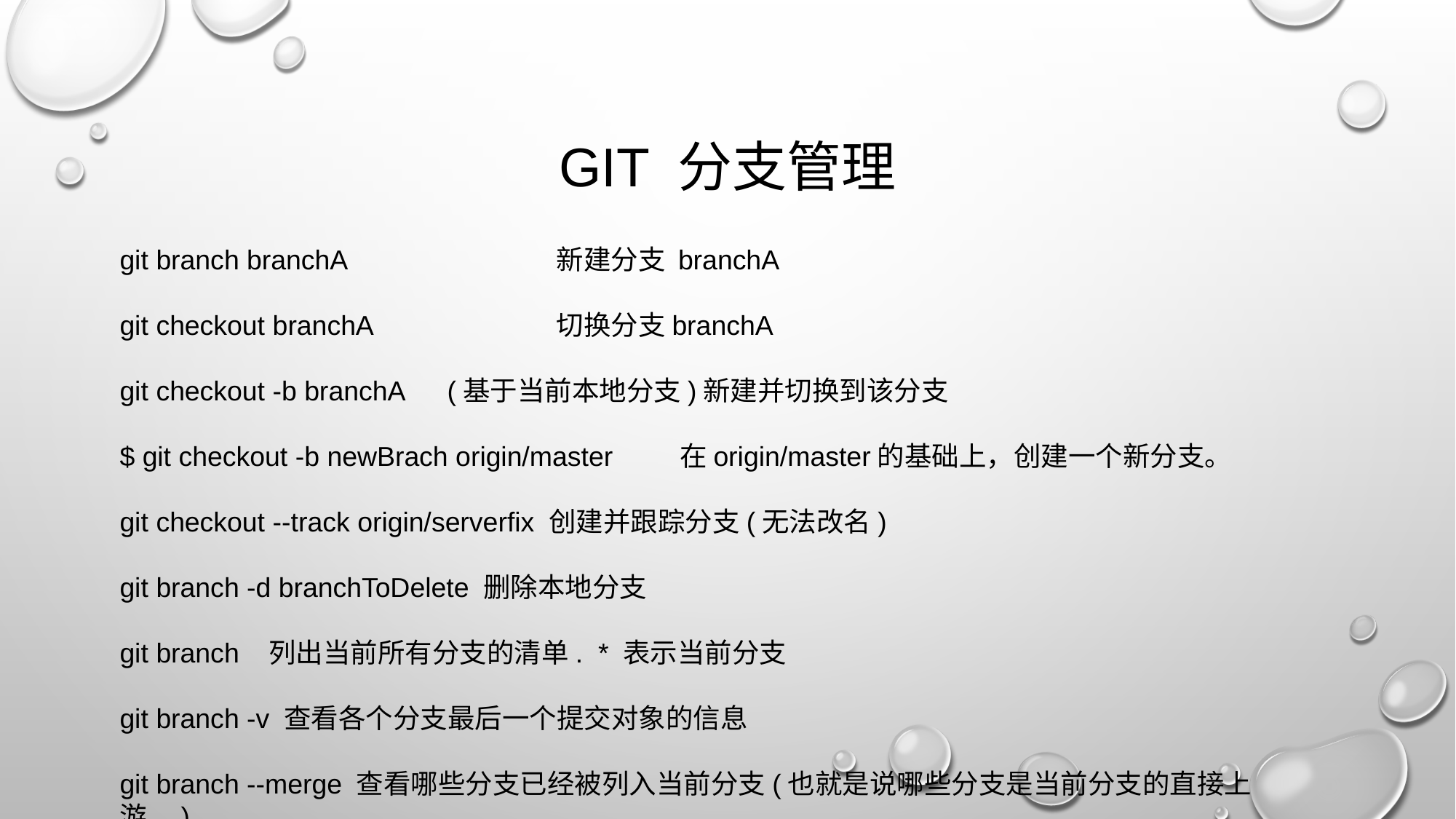

# Git 分支管理
git branch branchA		新建分支 branchA

git checkout branchA		切换分支branchA

git checkout -b branchA  	(基于当前本地分支)新建并切换到该分支

$ git checkout -b newBrach origin/master	 在origin/master的基础上，创建一个新分支。

git checkout --track origin/serverfix 创建并跟踪分支(无法改名)

git branch -d branchToDelete 删除本地分支

git branch   列出当前所有分支的清单.  * 表示当前分支

git branch -v 查看各个分支最后一个提交对象的信息

git branch --merge 查看哪些分支已经被列入当前分支(也就是说哪些分支是当前分支的直接上游。)